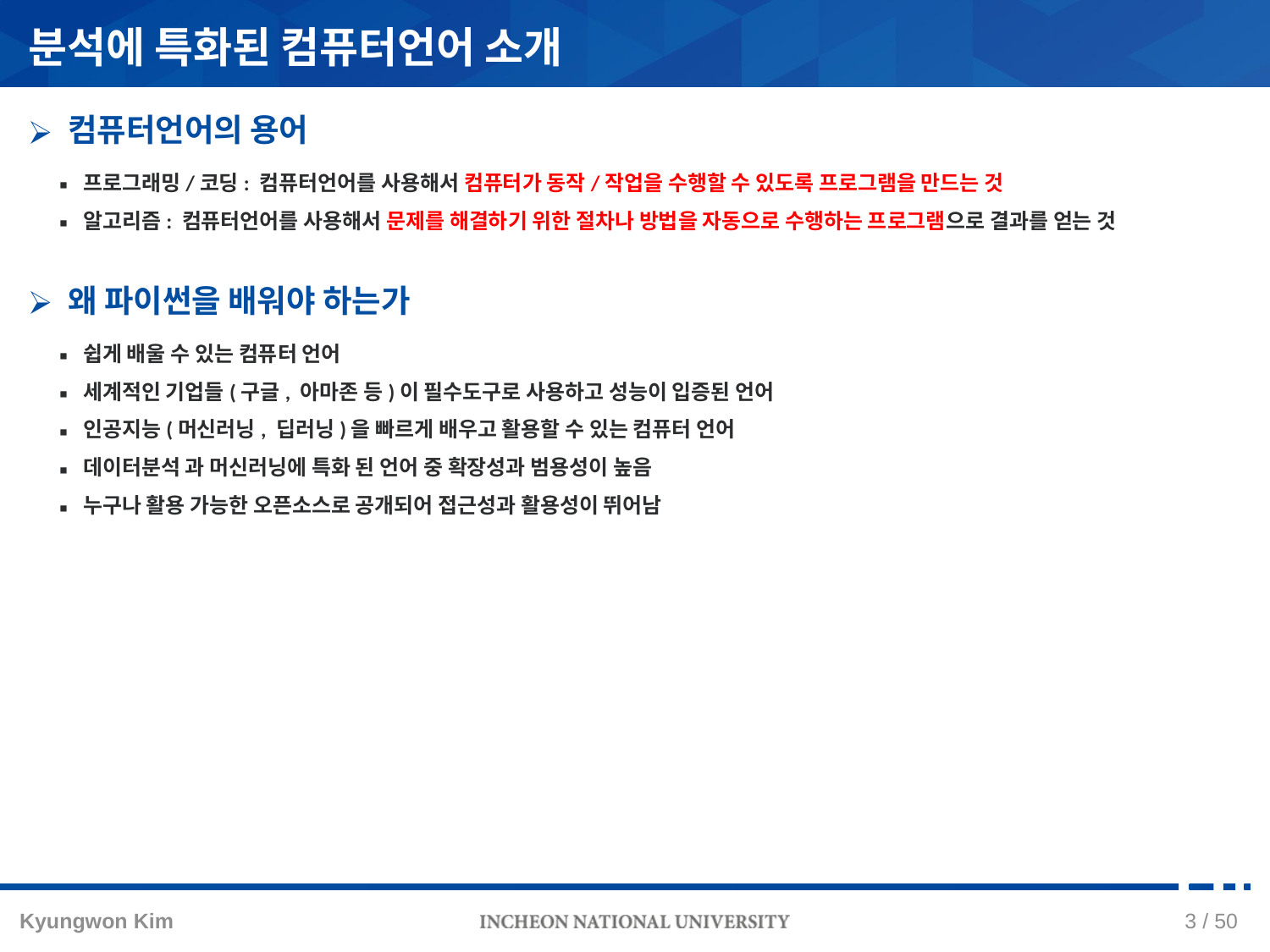

분석에 특화된 컴퓨터언어 소개
컴퓨터언어의 용어
프로그래밍/코딩: 컴퓨터언어를 사용해서 컴퓨터가 동작/작업을 수행할 수 있도록 프로그램을 만드는 것
알고리즘: 컴퓨터언어를 사용해서 문제를 해결하기 위한 절차나 방법을 자동으로 수행하는 프로그램으로 결과를 얻는 것
왜 파이썬을 배워야 하는가
쉽게 배울 수 있는 컴퓨터 언어
세계적인 기업들(구글, 아마존 등)이 필수도구로 사용하고 성능이 입증된 언어
인공지능(머신러닝, 딥러닝)을 빠르게 배우고 활용할 수 있는 컴퓨터 언어
데이터분석 과 머신러닝에 특화 된 언어 중 확장성과 범용성이 높음
누구나 활용 가능한 오픈소스로 공개되어 접근성과 활용성이 뛰어남
3 / 50